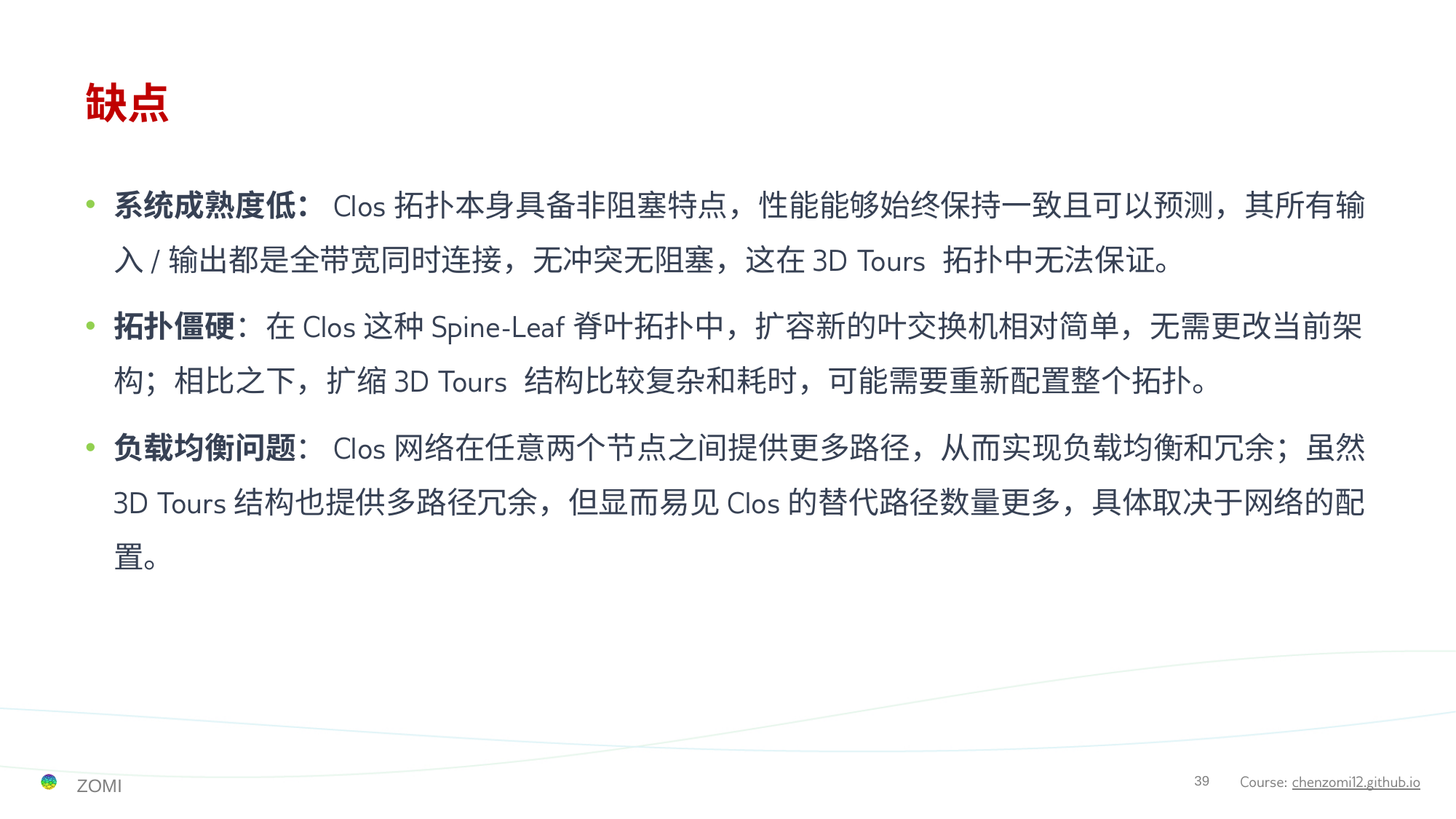

# 缺点
系统成熟度低：Clos拓扑本身具备非阻塞特点，性能能够始终保持一致且可以预测，其所有输入/输出都是全带宽同时连接，无冲突无阻塞，这在3D Tours 拓扑中无法保证。
拓扑僵硬：在Clos这种Spine-Leaf脊叶拓扑中，扩容新的叶交换机相对简单，无需更改当前架构；相比之下，扩缩3D Tours 结构比较复杂和耗时，可能需要重新配置整个拓扑。
负载均衡问题：Clos网络在任意两个节点之间提供更多路径，从而实现负载均衡和冗余；虽然3D Tours结构也提供多路径冗余，但显而易见Clos的替代路径数量更多，具体取决于网络的配置。